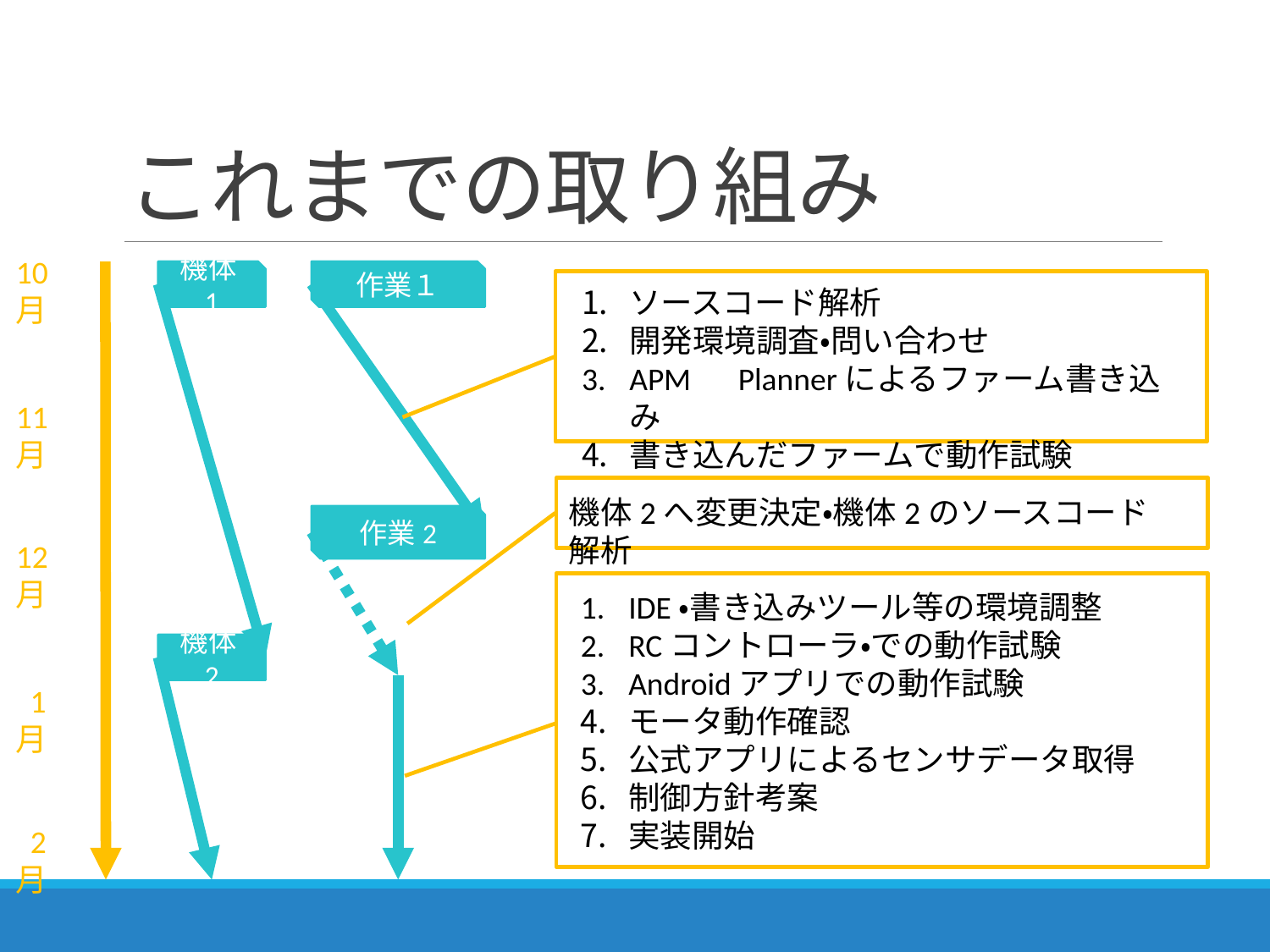

# これまでの取り組み
10月
作業１
機体1

ソースコード解析
開発環境調査・問い合わせ
APM　Plannerによるファーム書き込み
書き込んだファームで動作試験
11月

機体2へ変更決定・機体2のソースコード解析
作業2
12月

IDE・書き込みツール等の環境調整
RCコントローラ・での動作試験
Androidアプリでの動作試験
モータ動作確認
公式アプリによるセンサデータ取得
制御方針考案
実装開始
機体2
  1月
  2月